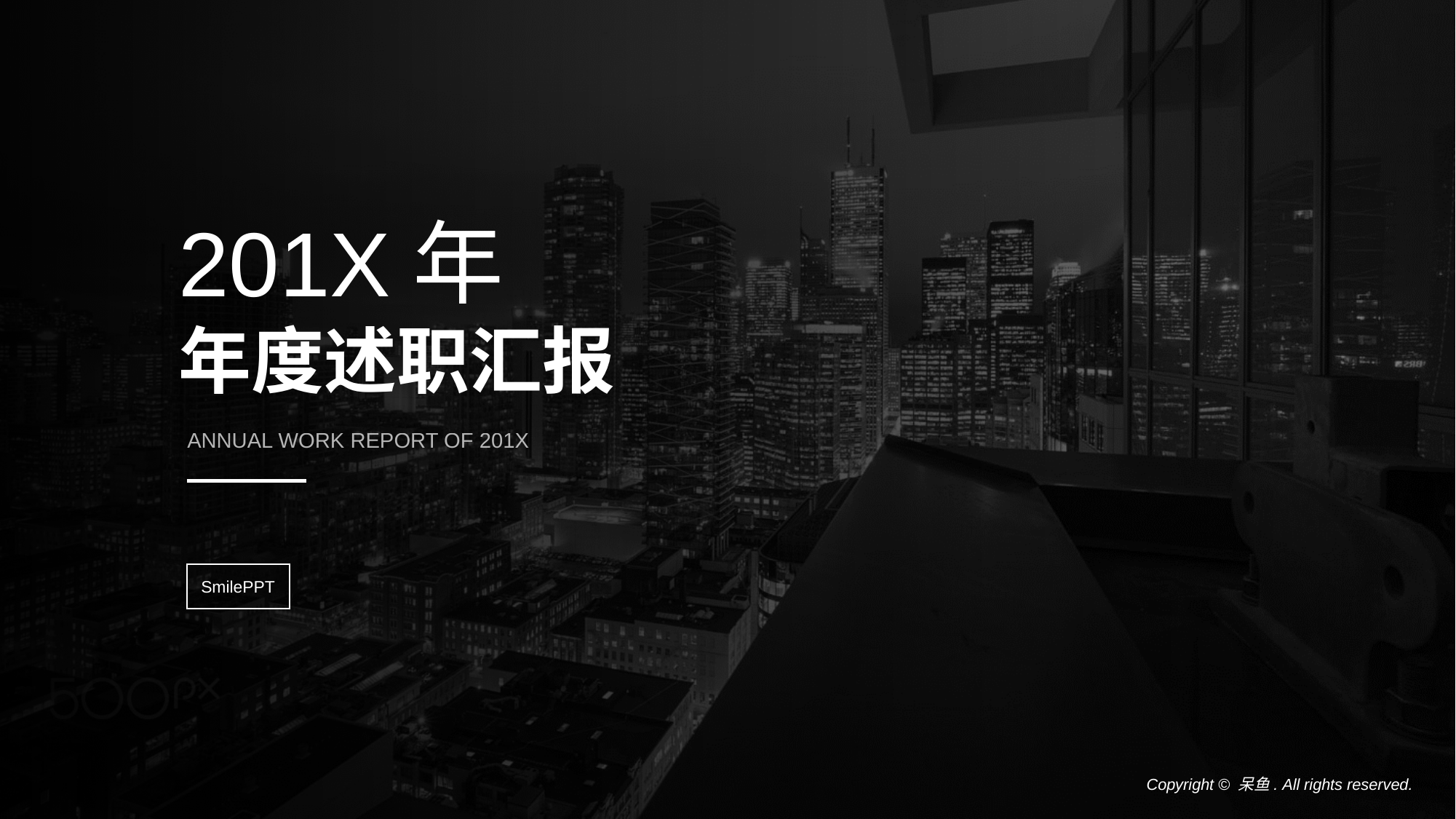

201X年
年度述职汇报
ANNUAL WORK REPORT OF 201X
SmilePPT
Copyright © 呆鱼. All rights reserved.